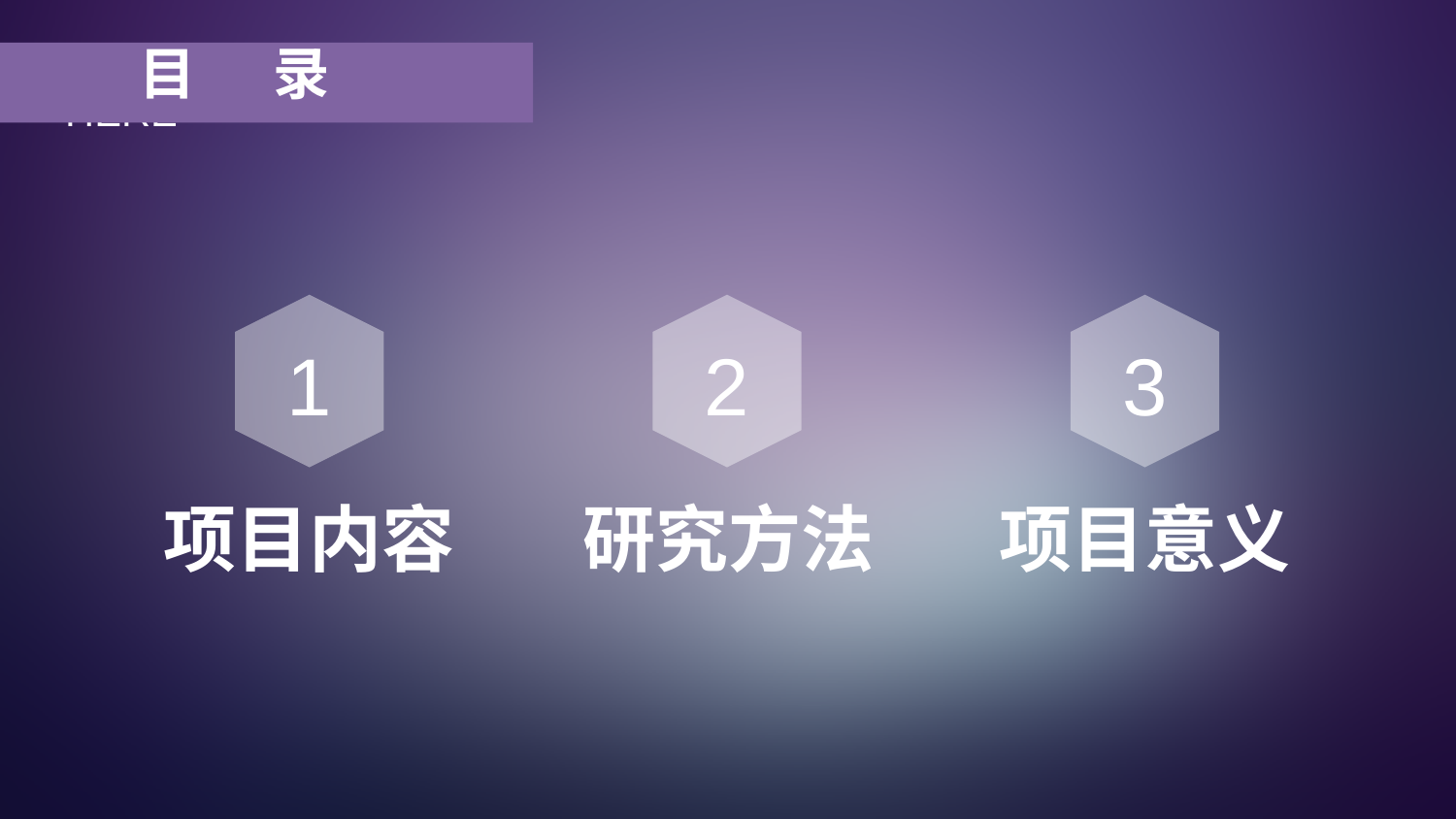

目      录

1

2

3
研究方法
项目意义
项目内容